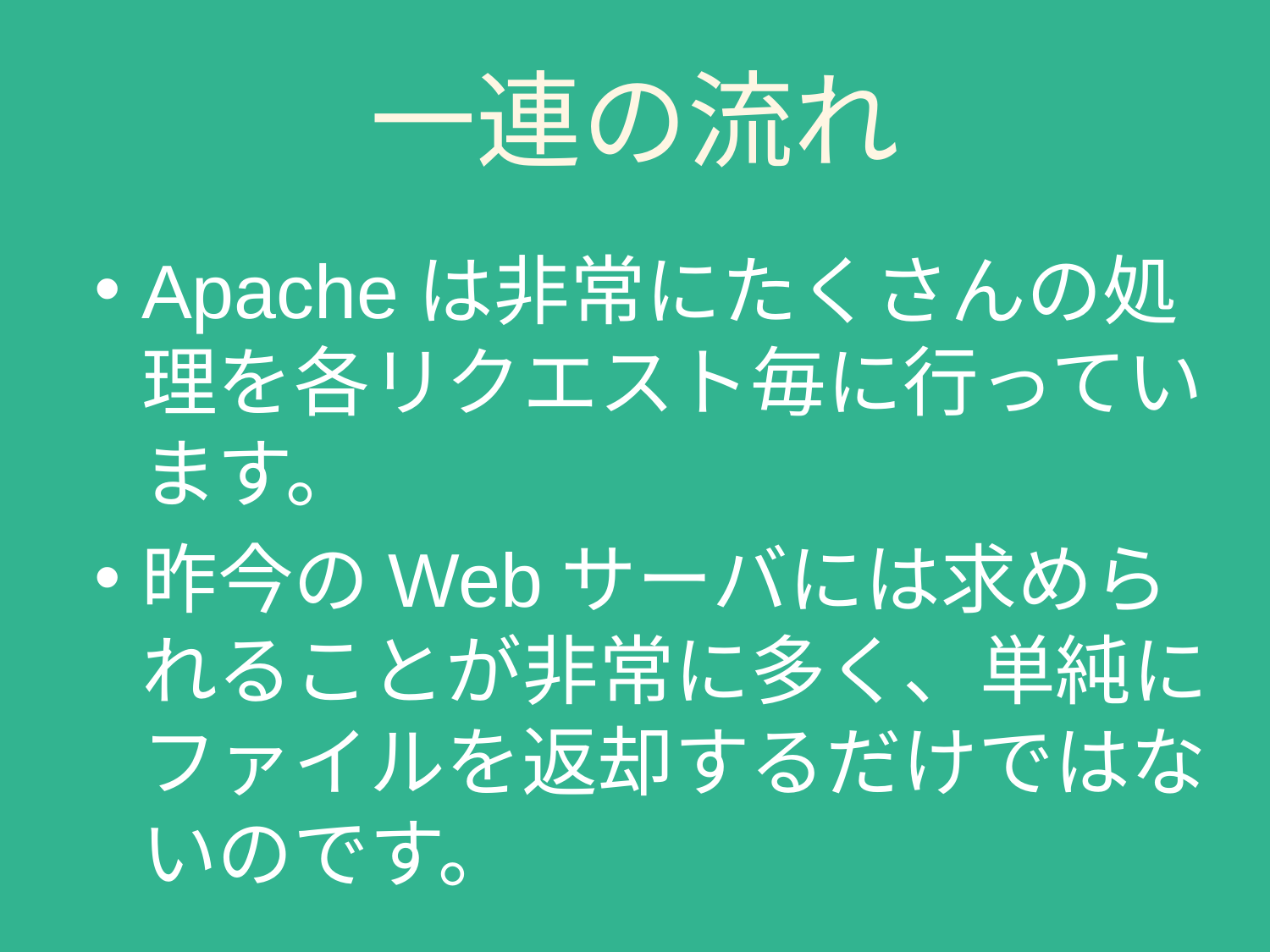

# 一連の流れ
Apacheは非常にたくさんの処理を各リクエスト毎に行っています。
昨今のWebサーバには求められることが非常に多く、単純にファイルを返却するだけではないのです。